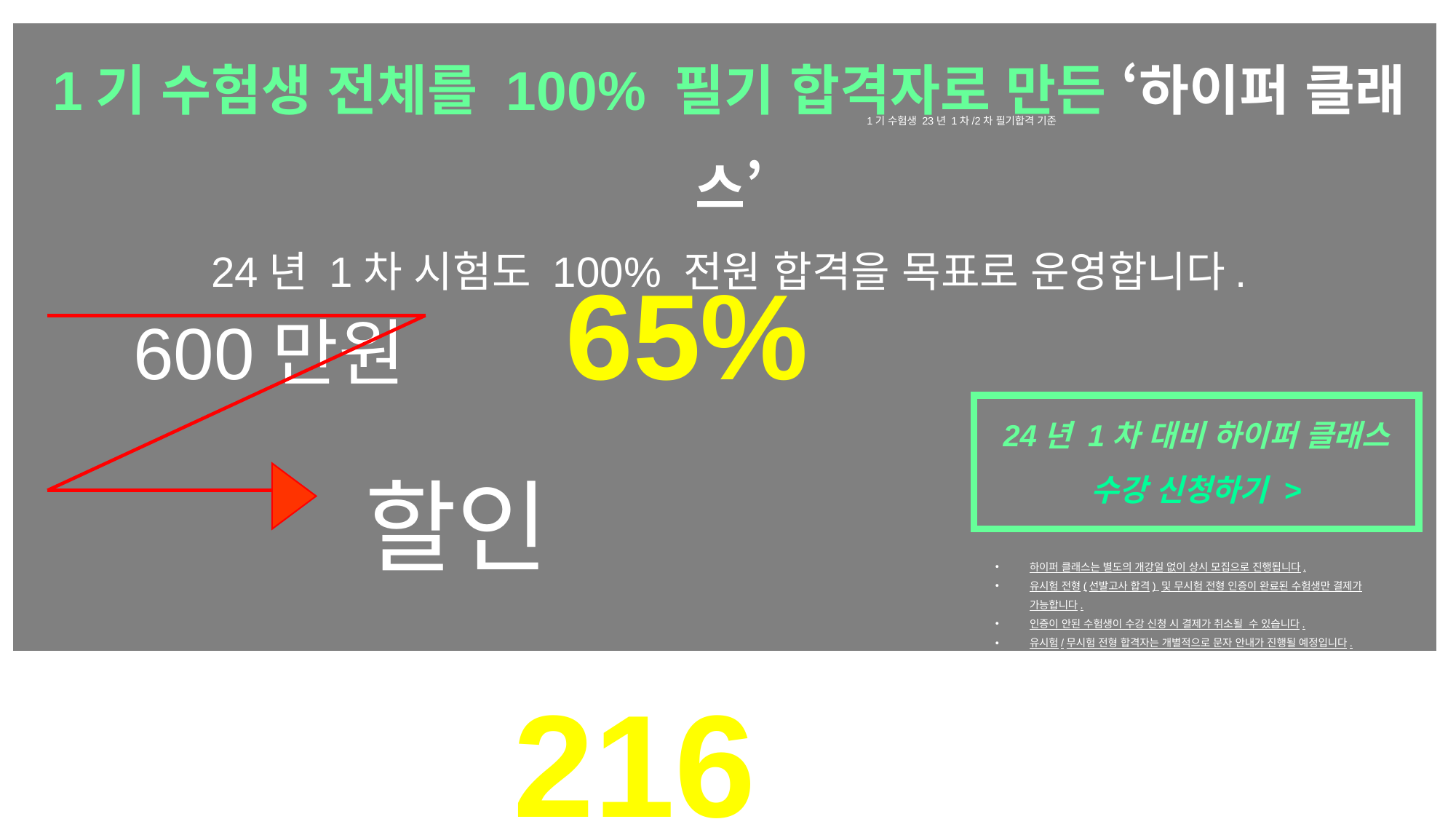

*
1기 수험생 전체를 100% 필기 합격자로 만든 ‘하이퍼 클래스’
24년 1차 시험도 100% 전원 합격을 목표로 운영합니다.

Section8
링크1
1기 수험생 23년 1차/2차 필기합격 기준
600만원       65% 할인
             216만원

24년 1차 대비 하이퍼 클래스
수강 신청하기 >

하이퍼 클래스는 별도의 개강일 없이 상시 모집으로 진행됩니다.
유시험 전형(선발고사 합격) 및 무시험 전형 인증이 완료된 수험생만 결제가 가능합니다.
인증이 안된 수험생이 수강 신청 시 결제가 취소될  수 있습니다.
유시험/무시험 전형 합격자는 개별적으로 문자 안내가 진행될 예정입니다.